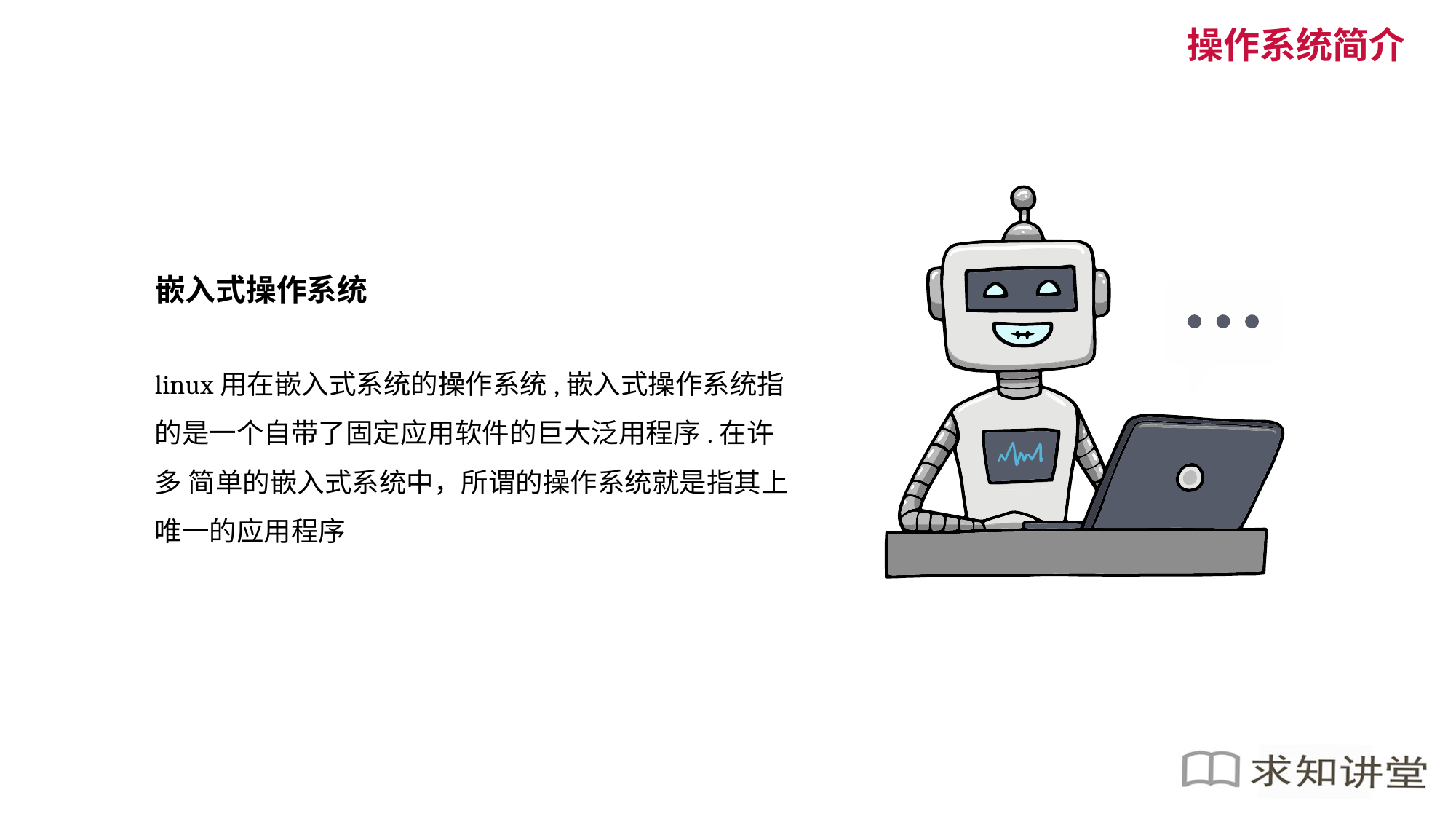

操作系统简介

嵌入式操作系统
linux用在嵌入式系统的操作系统,嵌入式操作系统指的是一个自带了固定应用软件的巨大泛用程序.在许多 简单的嵌入式系统中，所谓的操作系统就是指其上唯一的应用程序